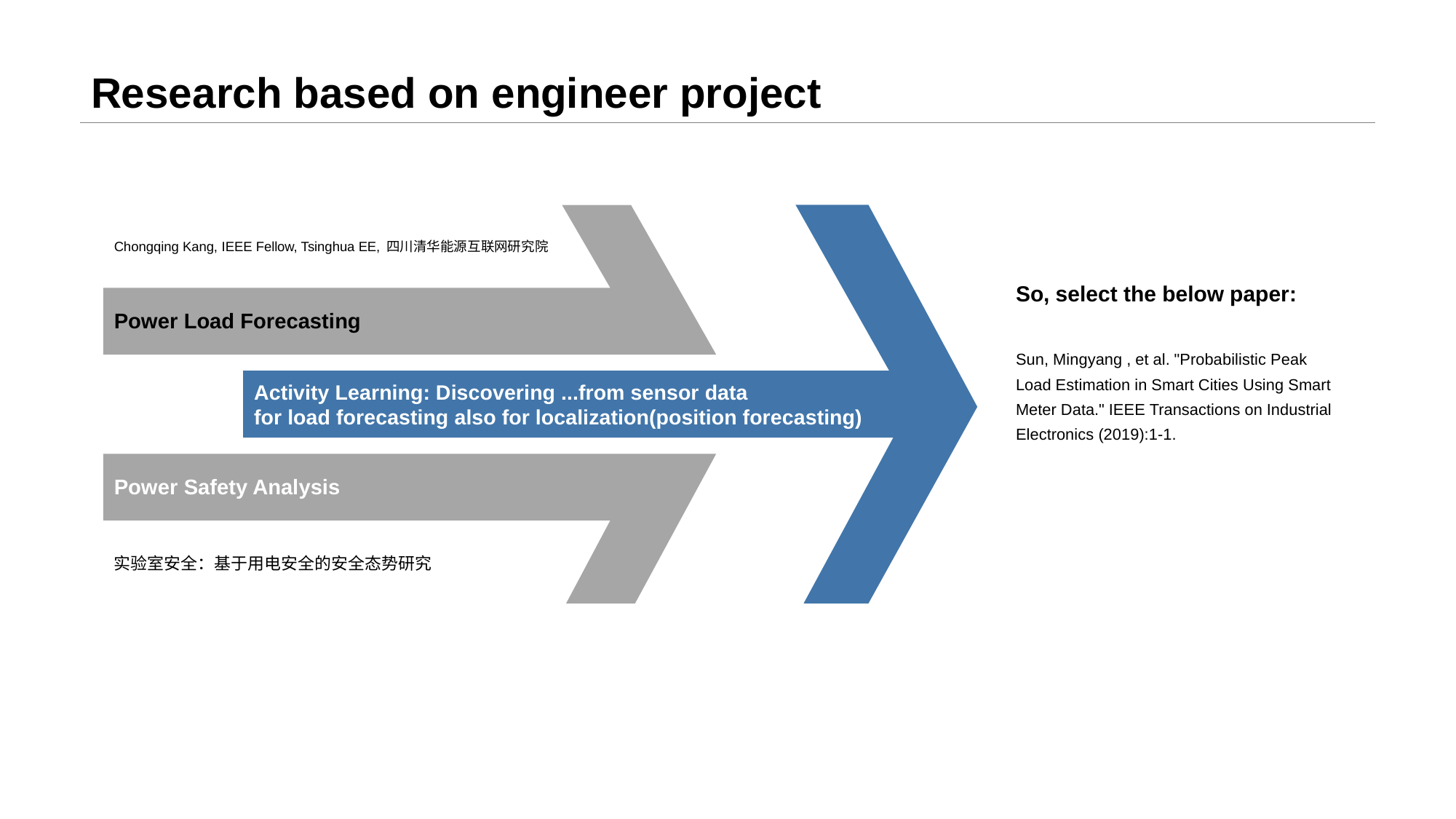

# Research based on engineer project

So, select the below paper:
Power Load Forecasting
Sun, Mingyang , et al. "Probabilistic Peak Load Estimation in Smart Cities Using Smart Meter Data." IEEE Transactions on Industrial Electronics (2019):1-1.
Activity Learning: Discovering ...from sensor data
for load forecasting also for localization(position forecasting)

Power Safety Analysis
Chongqing Kang, IEEE Fellow, Tsinghua EE, 四川清华能源互联网研究院
实验室安全：基于用电安全的安全态势研究
5